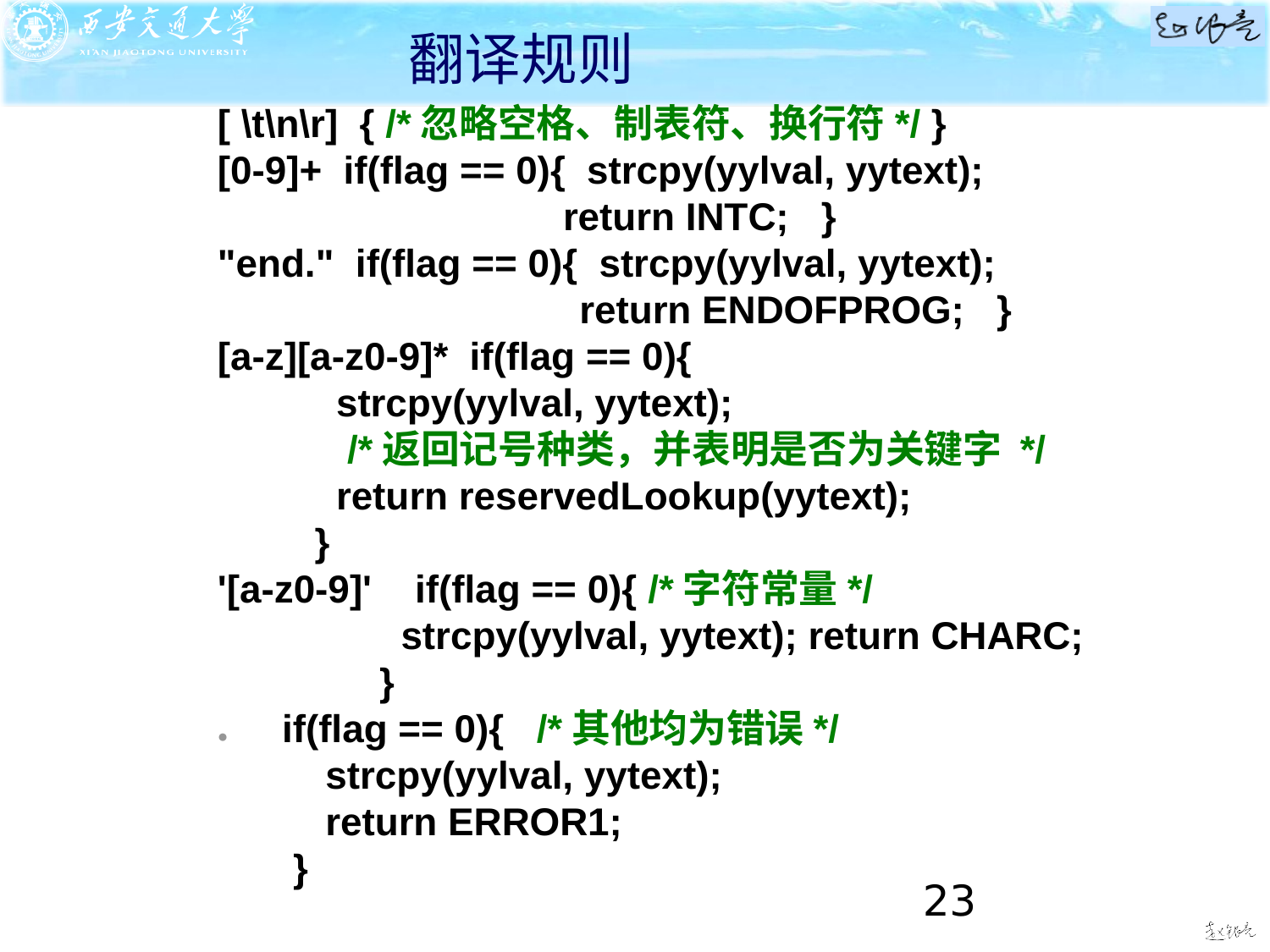

# 翻译规则
[ \t\n\r]  { /*忽略空格、制表符、换行符*/ }
[0-9]+  if(flag == 0){  strcpy(yylval, yytext);
                                return INTC;   }
"end."  if(flag == 0){  strcpy(yylval, yytext);
		          return ENDOFPROG;   }
[a-z][a-z0-9]*  if(flag == 0){
           strcpy(yylval, yytext);
            /*返回记号种类，并表明是否为关键字 */
           return reservedLookup(yytext);
         }
'[a-z0-9]'    if(flag == 0){ /*字符常量*/
                 strcpy(yylval, yytext); return CHARC;
               }
●     if(flag == 0){   /*其他均为错误*/
          strcpy(yylval, yytext);
          return ERROR1;
       }
23